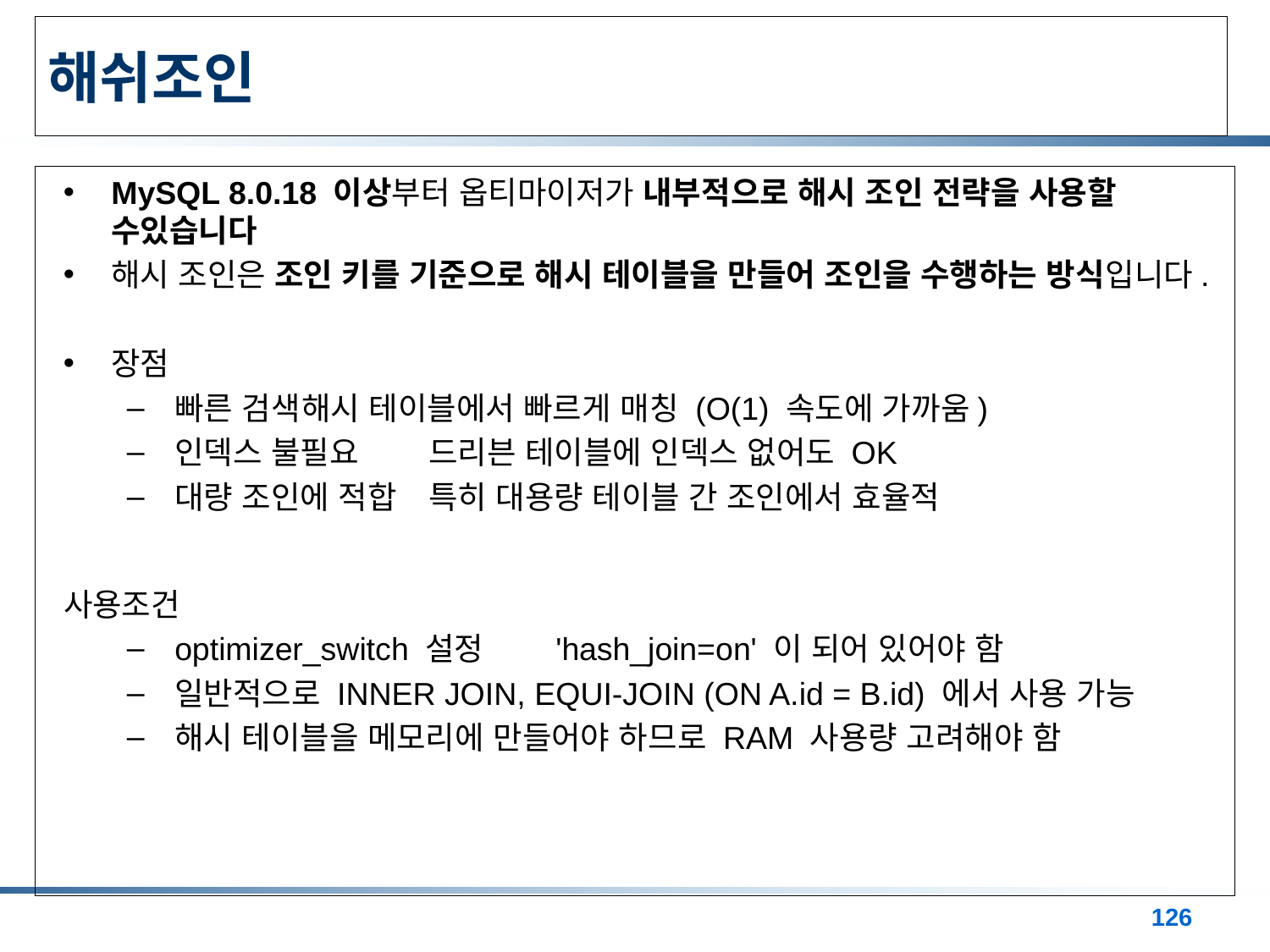

# 해쉬조인
MySQL 8.0.18 이상부터 옵티마이저가 내부적으로 해시 조인 전략을 사용할 수있습니다
해시 조인은 조인 키를 기준으로 해시 테이블을 만들어 조인을 수행하는 방식입니다.

장점
빠른 검색	해시 테이블에서 빠르게 매칭 (O(1) 속도에 가까움)
인덱스 불필요	드리븐 테이블에 인덱스 없어도 OK
대량 조인에 적합	특히 대용량 테이블 간 조인에서 효율적

사용조건
optimizer_switch 설정	'hash_join=on' 이 되어 있어야 함
일반적으로 INNER JOIN, EQUI-JOIN (ON A.id = B.id) 에서 사용 가능
해시 테이블을 메모리에 만들어야 하므로 RAM 사용량 고려해야 함